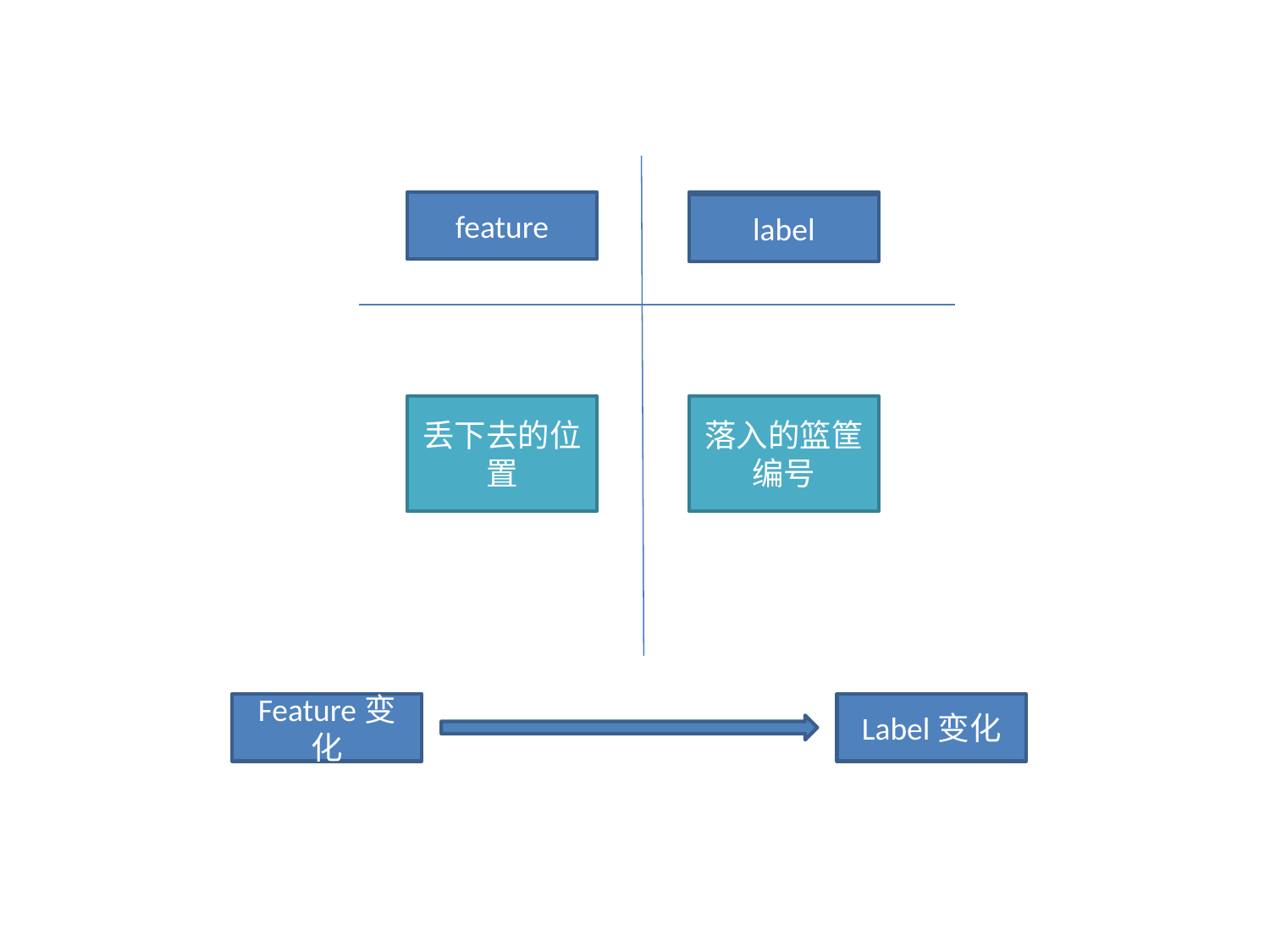

feature
label
label
落入的篮筐编号
丢下去的位置
Feature变化
Label变化